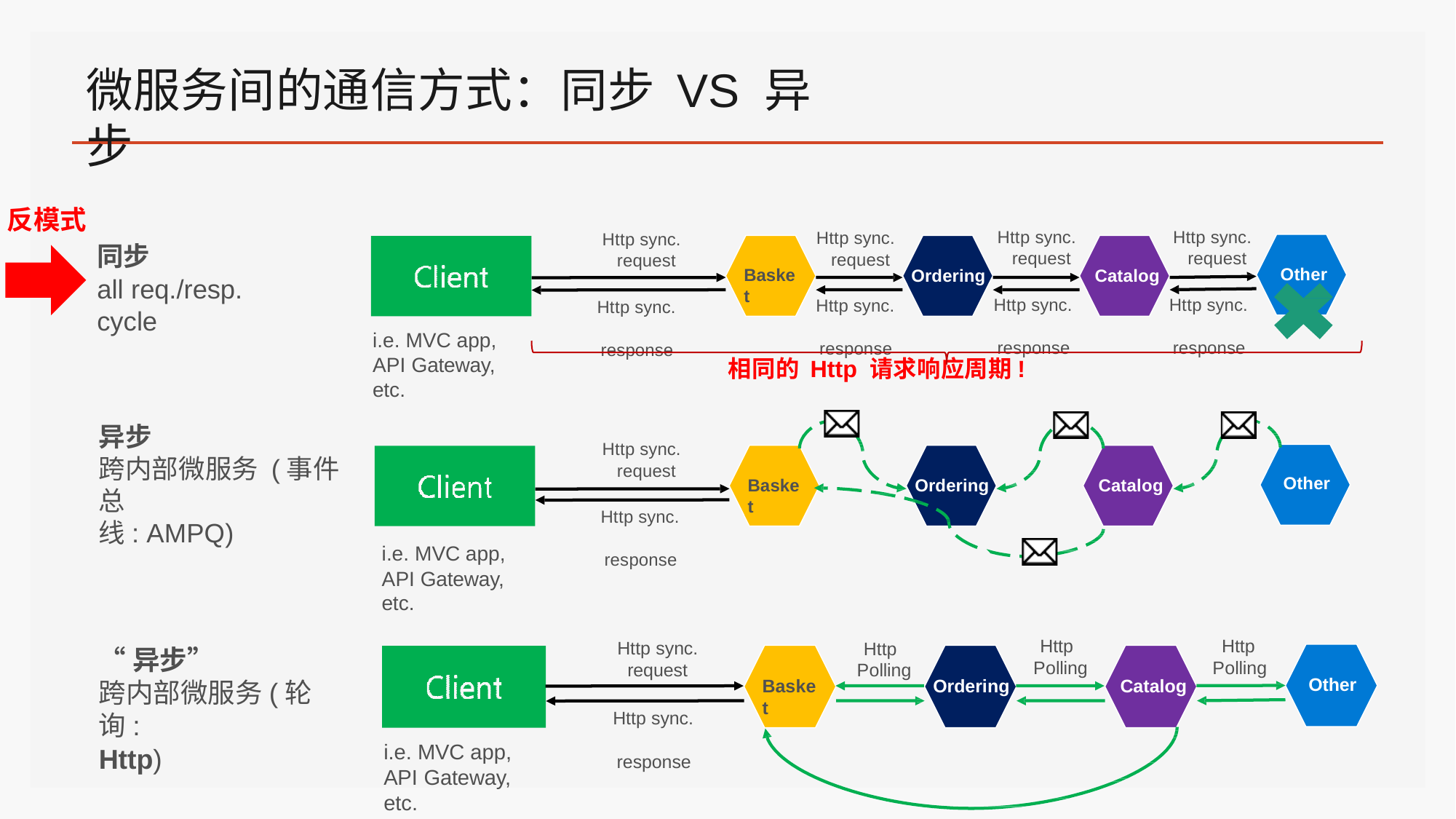

# 微服务间的通信方式：同步 VS 异步

反模式
Http sync.  request
Http sync.  request
Http sync.  request
Http sync.  request

同步
all req./resp. cycle

Other
Basket
Ordering
Catalog

Http sync.  response
Http sync.  response
Http sync.  response
Http sync.  response
i.e. MVC app,  API Gateway, etc.

相同的 Http 请求响应周期!

异步
跨内部微服务 (事件总
线: AMPQ)

Http sync.  request

Other
Basket
Ordering
Catalog

Http sync.  response

i.e. MVC app,
API Gateway, etc.
Http  Polling
Http  Polling
Http sync.
request
Http  Polling
“异步”
跨内部微服务(轮询:
Http)

Other
Basket
Ordering
Catalog

Http sync.  response

i.e. MVC app,  API Gateway, etc.